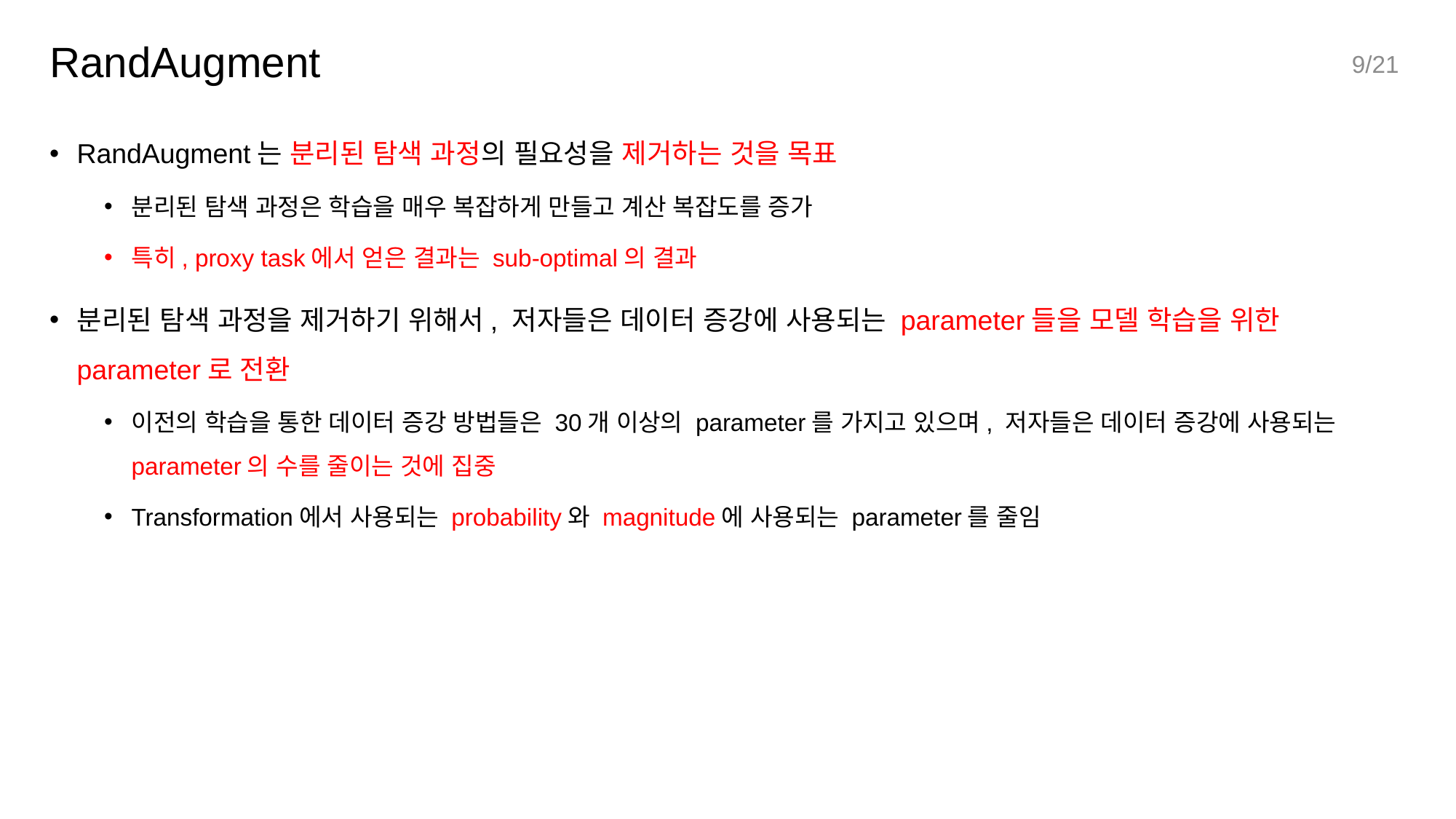

# RandAugment
9/21
RandAugment는 분리된 탐색 과정의 필요성을 제거하는 것을 목표
분리된 탐색 과정은 학습을 매우 복잡하게 만들고 계산 복잡도를 증가
특히, proxy task에서 얻은 결과는 sub-optimal의 결과
분리된 탐색 과정을 제거하기 위해서, 저자들은 데이터 증강에 사용되는 parameter들을 모델 학습을 위한 parameter로 전환
이전의 학습을 통한 데이터 증강 방법들은 30개 이상의 parameter를 가지고 있으며, 저자들은 데이터 증강에 사용되는 parameter의 수를 줄이는 것에 집중
Transformation에서 사용되는 probability와 magnitude에 사용되는 parameter를 줄임